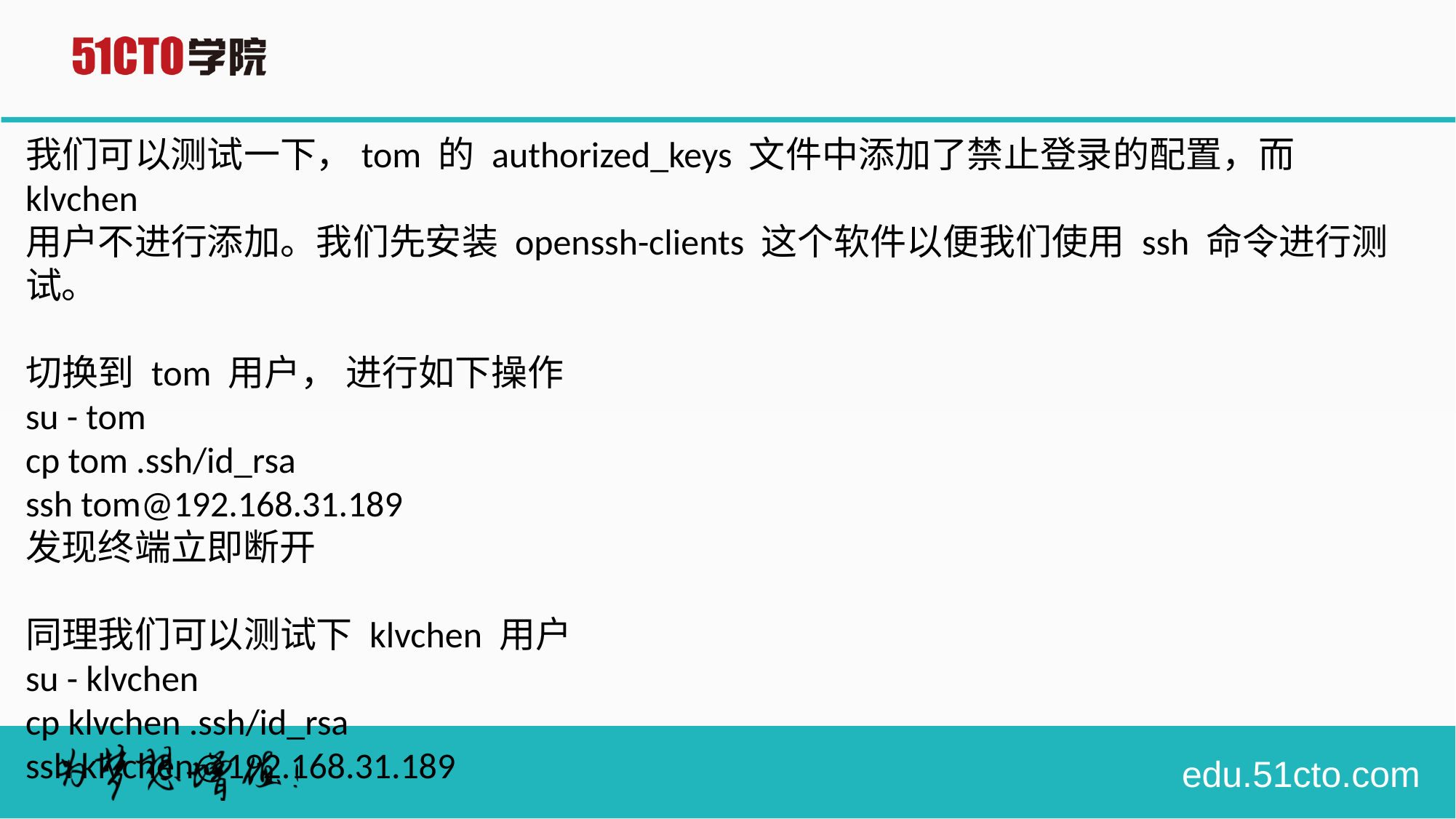

我们可以测试一下，tom 的 authorized_keys 文件中添加了禁止登录的配置，而 klvchen
用户不进行添加。我们先安装 openssh-clients 这个软件以便我们使用 ssh 命令进行测试。

切换到 tom 用户， 进行如下操作
su - tom
cp tom .ssh/id_rsa
ssh tom@192.168.31.189
发现终端立即断开

同理我们可以测试下 klvchen 用户
su - klvchen
cp klvchen .ssh/id_rsa
ssh klvchen@192.168.31.189